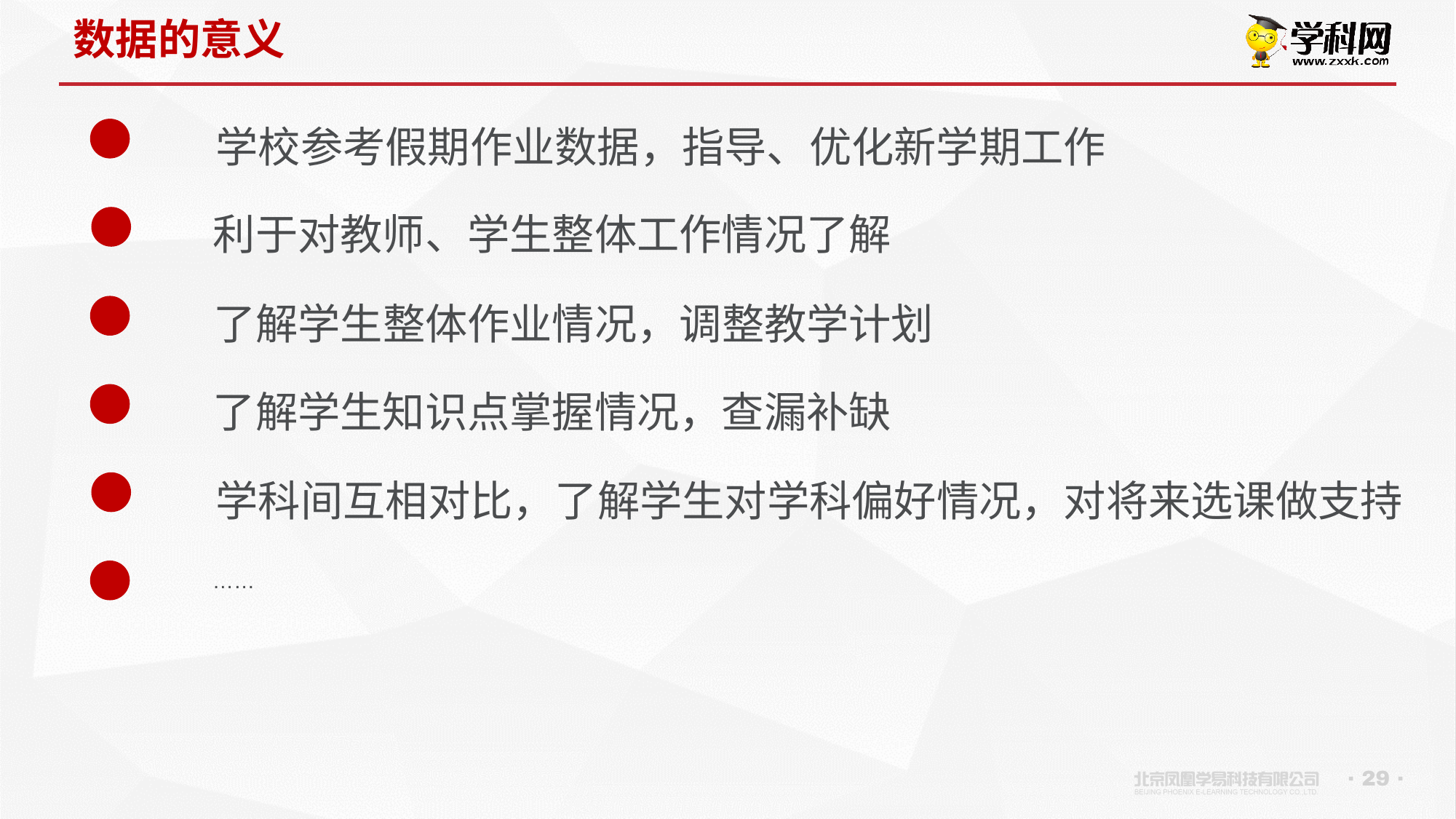

# 数据的意义
学校参考假期作业数据，指导、优化新学期工作

利于对教师、学生整体工作情况了解

了解学生整体作业情况，调整教学计划

了解学生知识点掌握情况，查漏补缺

学科间互相对比，了解学生对学科偏好情况，对将来选课做支持

……